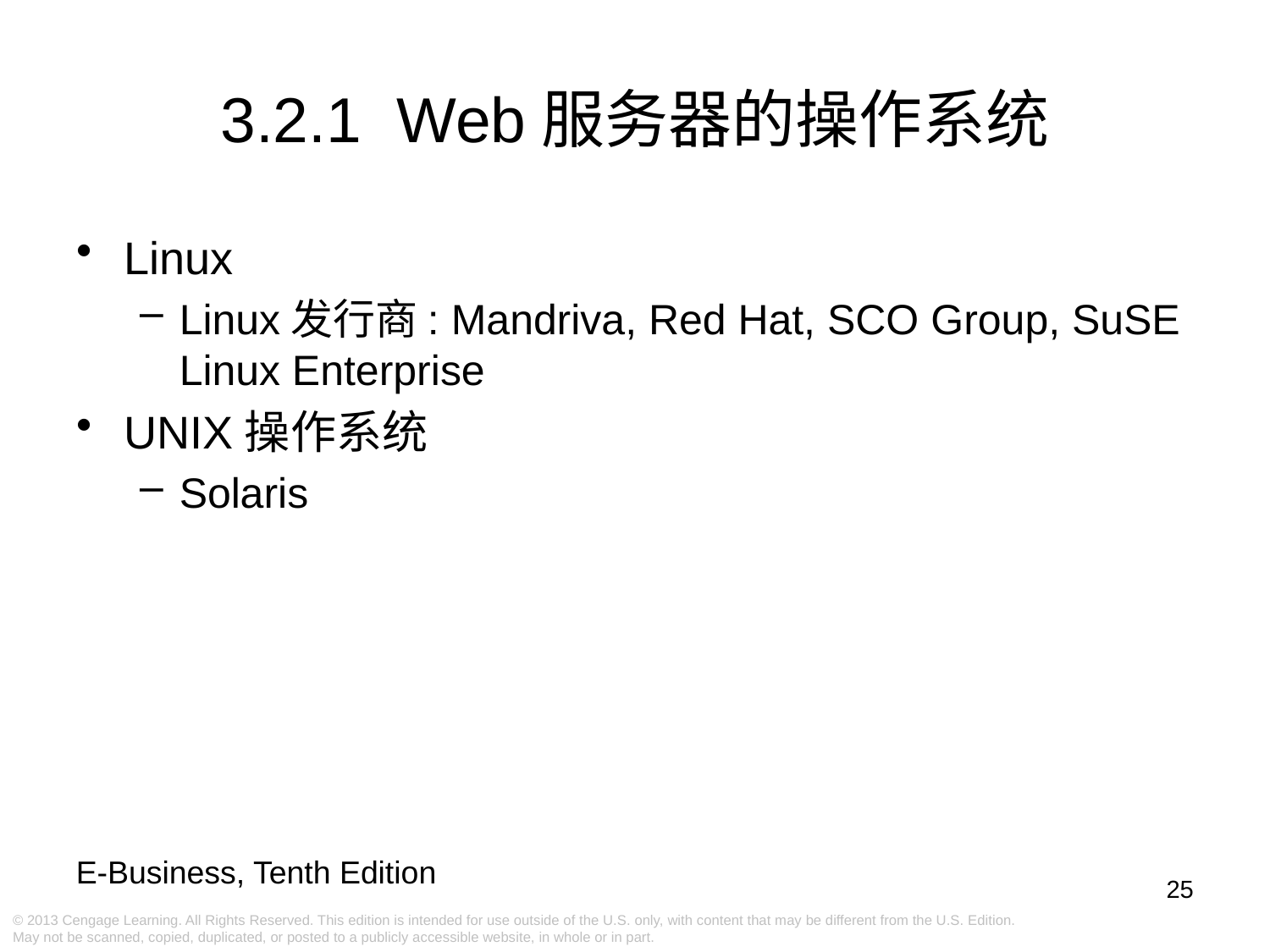

3.2.1  Web服务器的操作系统
Linux
Linux发行商: Mandriva, Red Hat, SCO Group, SuSE Linux Enterprise
UNIX操作系统
Solaris
25